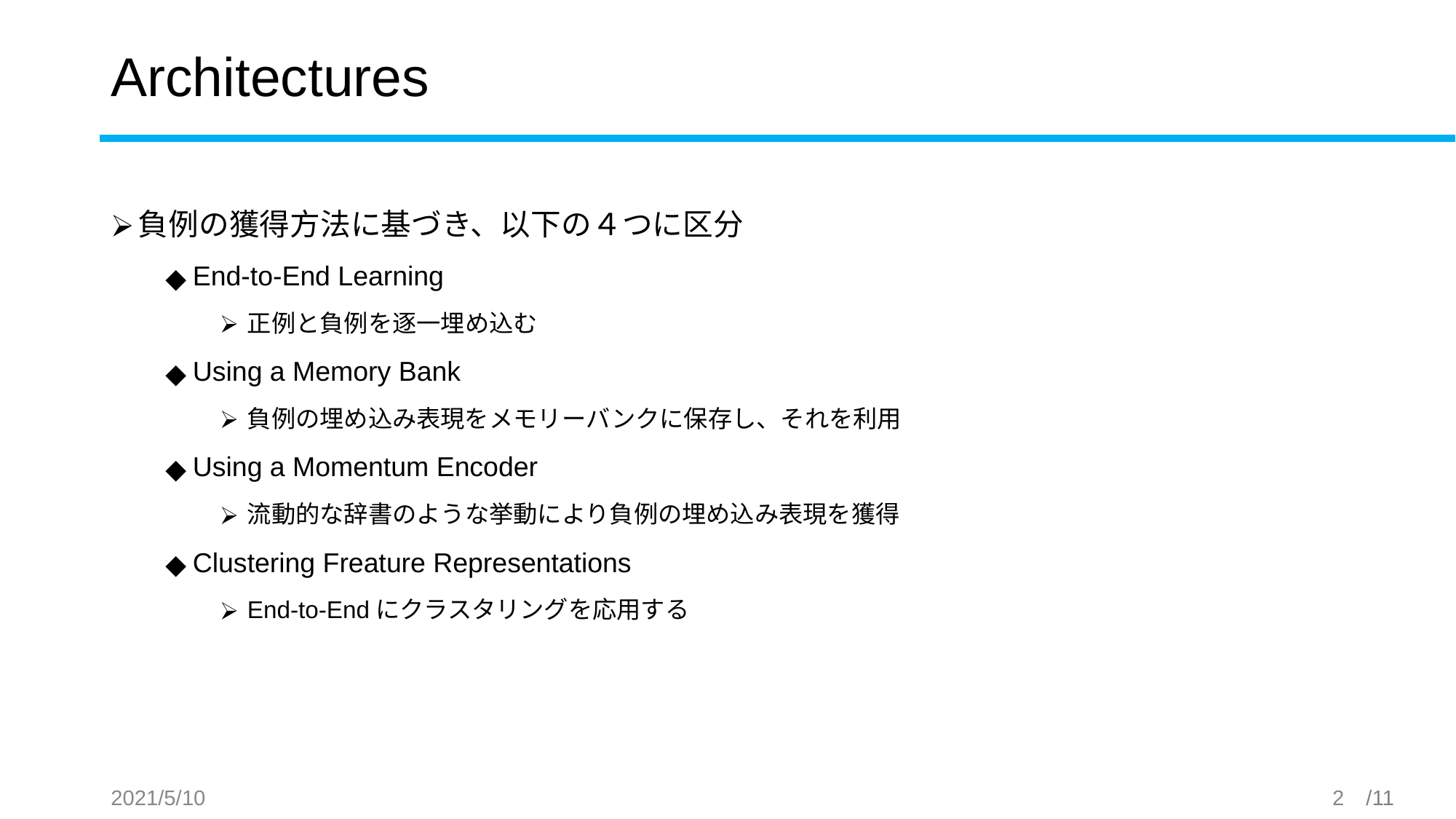

# Architectures
負例の獲得方法に基づき、以下の４つに区分
End-to-End Learning
正例と負例を逐一埋め込む
Using a Memory Bank
負例の埋め込み表現をメモリーバンクに保存し、それを利用
Using a Momentum Encoder
流動的な辞書のような挙動により負例の埋め込み表現を獲得
Clustering Freature Representations
End-to-Endにクラスタリングを応用する

2021/5/10
2